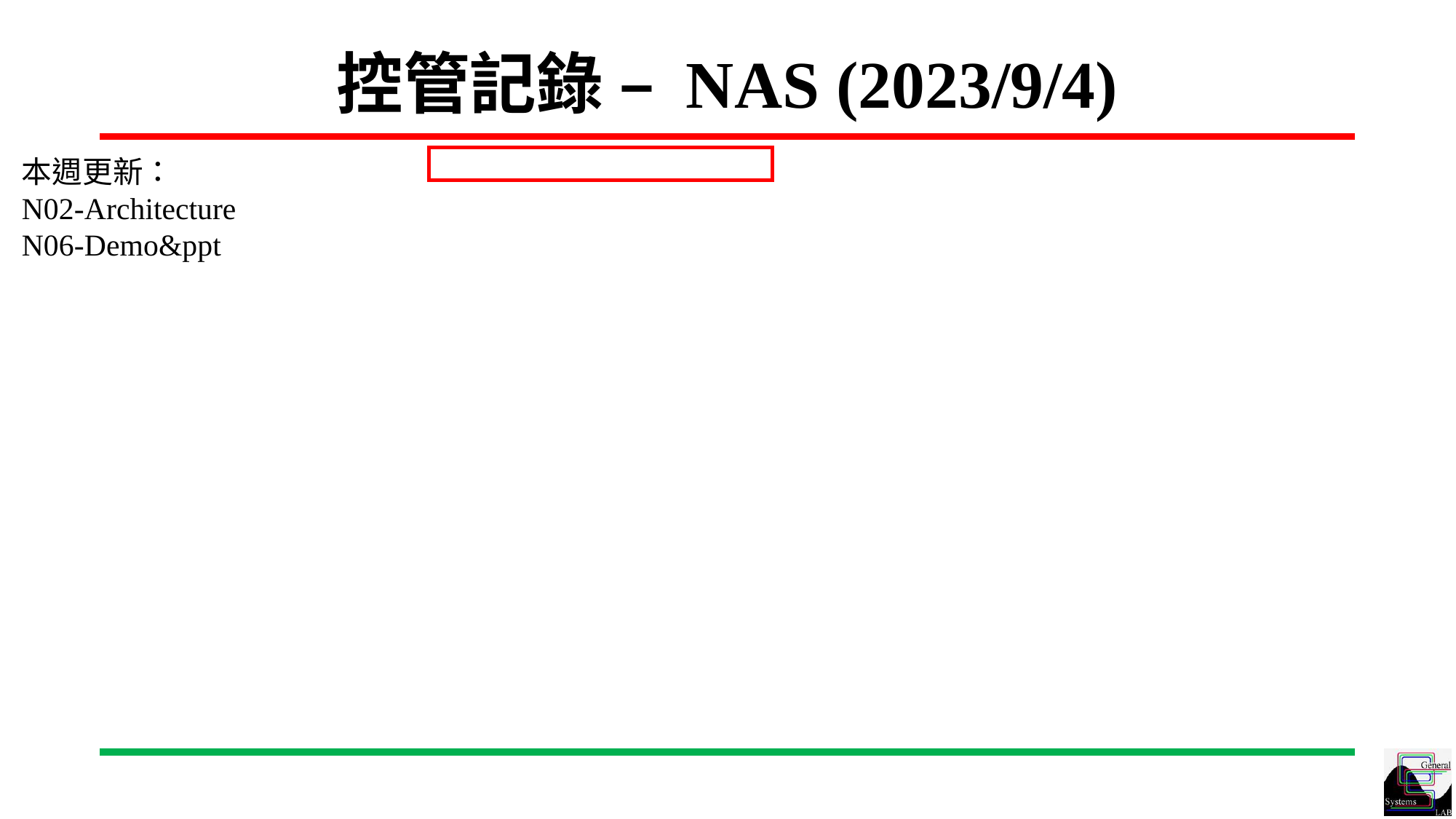

# 控管記錄 – NAS (2023/9/4)

本週更新：
N02-Architecture
N06-Demo&ppt